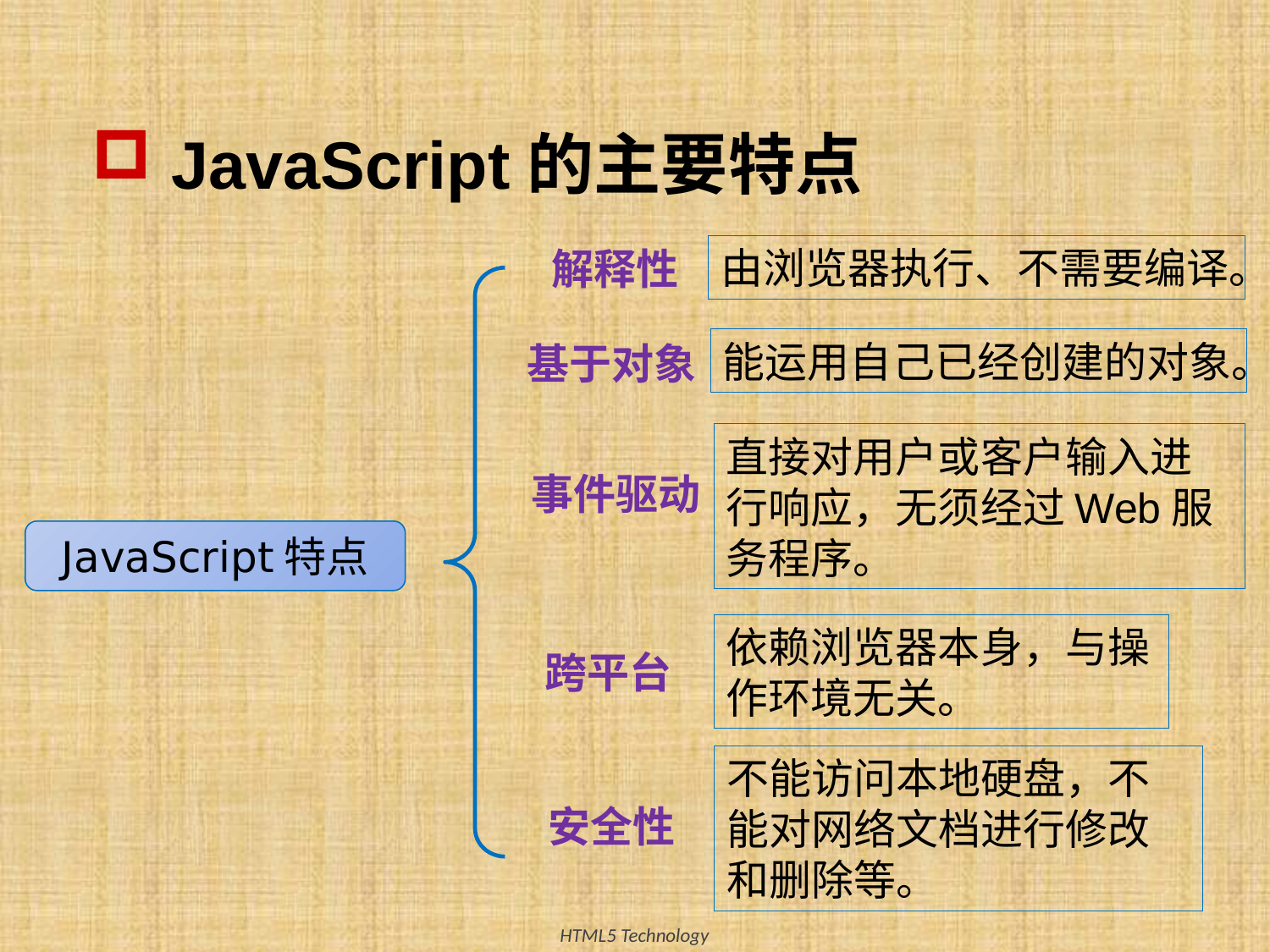

# JavaScript的主要特点
由浏览器执行、不需要编译。
解释性

能运用自己已经创建的对象。
基于对象
直接对用户或客户输入进行响应，无须经过Web服务程序。
事件驱动
JavaScript特点
依赖浏览器本身，与操作环境无关。
跨平台
不能访问本地硬盘，不能对网络文档进行修改和删除等。
安全性
8
HTML5 Technology